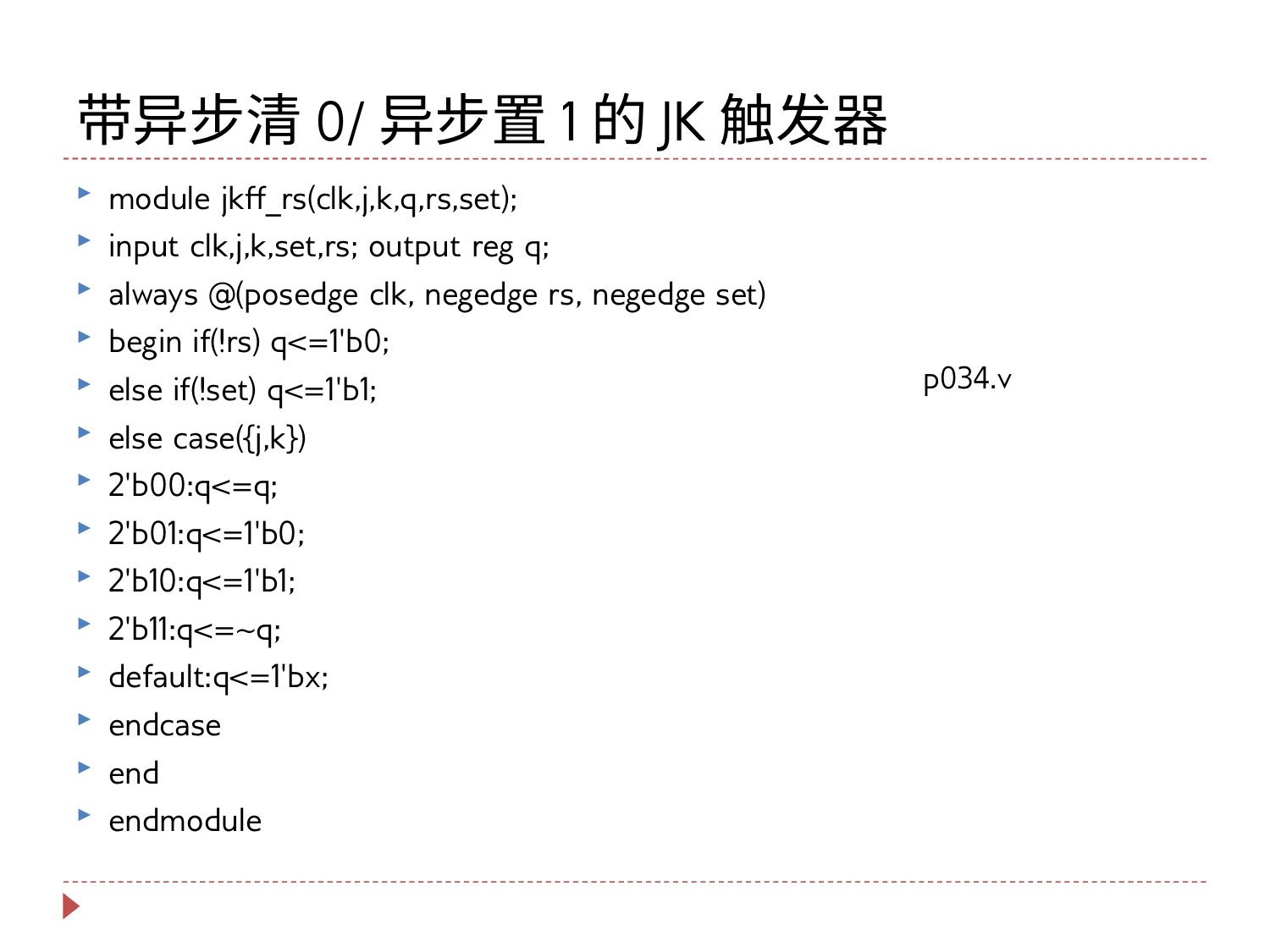

# 带异步清0/异步置1的JK触发器
module jkff_rs(clk,j,k,q,rs,set);
input clk,j,k,set,rs; output reg q;
always @(posedge clk, negedge rs, negedge set)
begin if(!rs) q<=1'b0;
else if(!set) q<=1'b1;
else case({j,k})
2'b00:q<=q;
2'b01:q<=1'b0;
2'b10:q<=1'b1;
2'b11:q<=~q;
default:q<=1'bx;
endcase
end
endmodule
p034.v